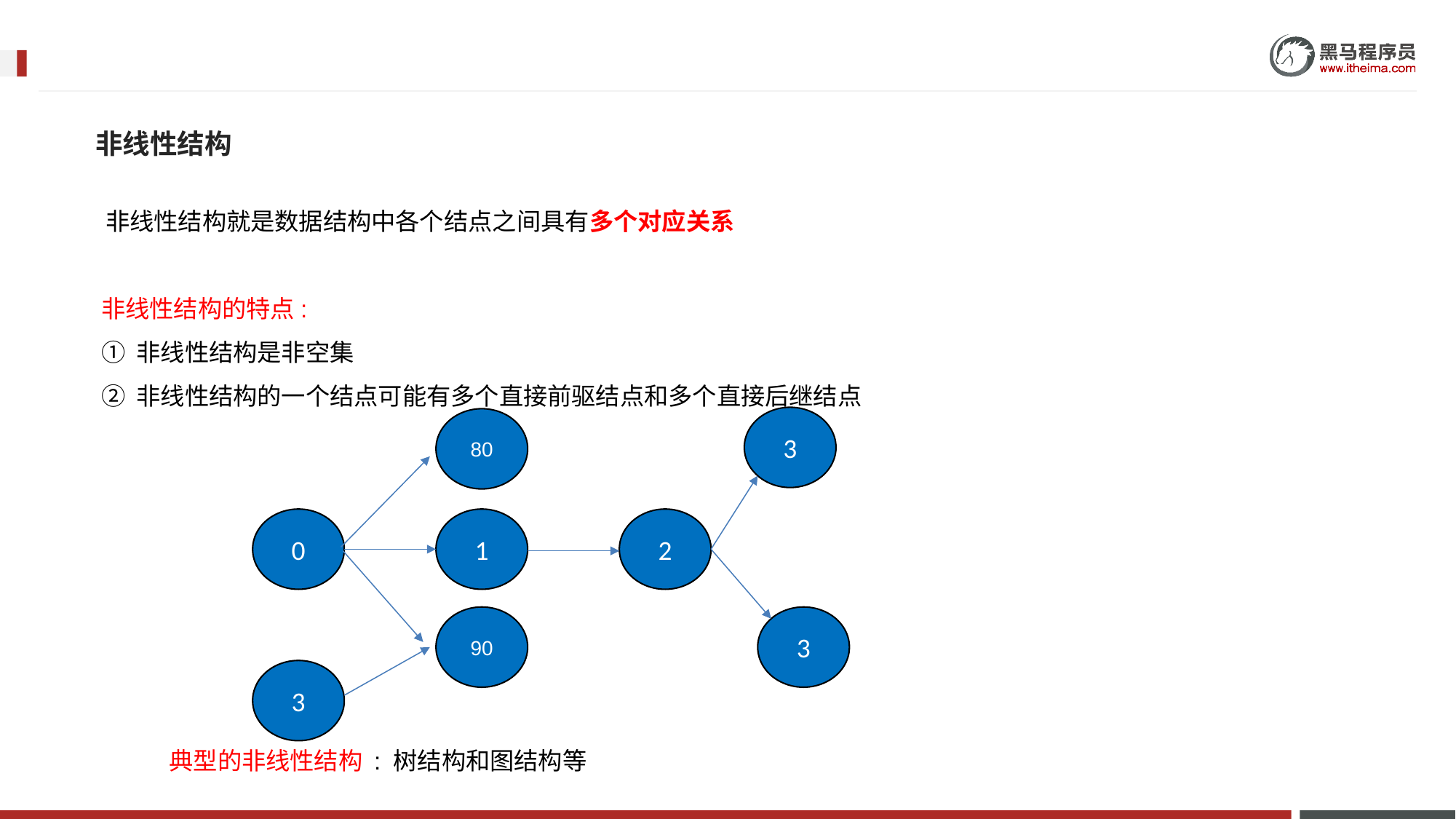

非线性结构
非线性结构就是数据结构中各个结点之间具有多个对应关系
非线性结构的特点:
① 非线性结构是非空集
② 非线性结构的一个结点可能有多个直接前驱结点和多个直接后继结点

3
80
0
1
2
90
3
3
典型的非线性结构 : 树结构和图结构等